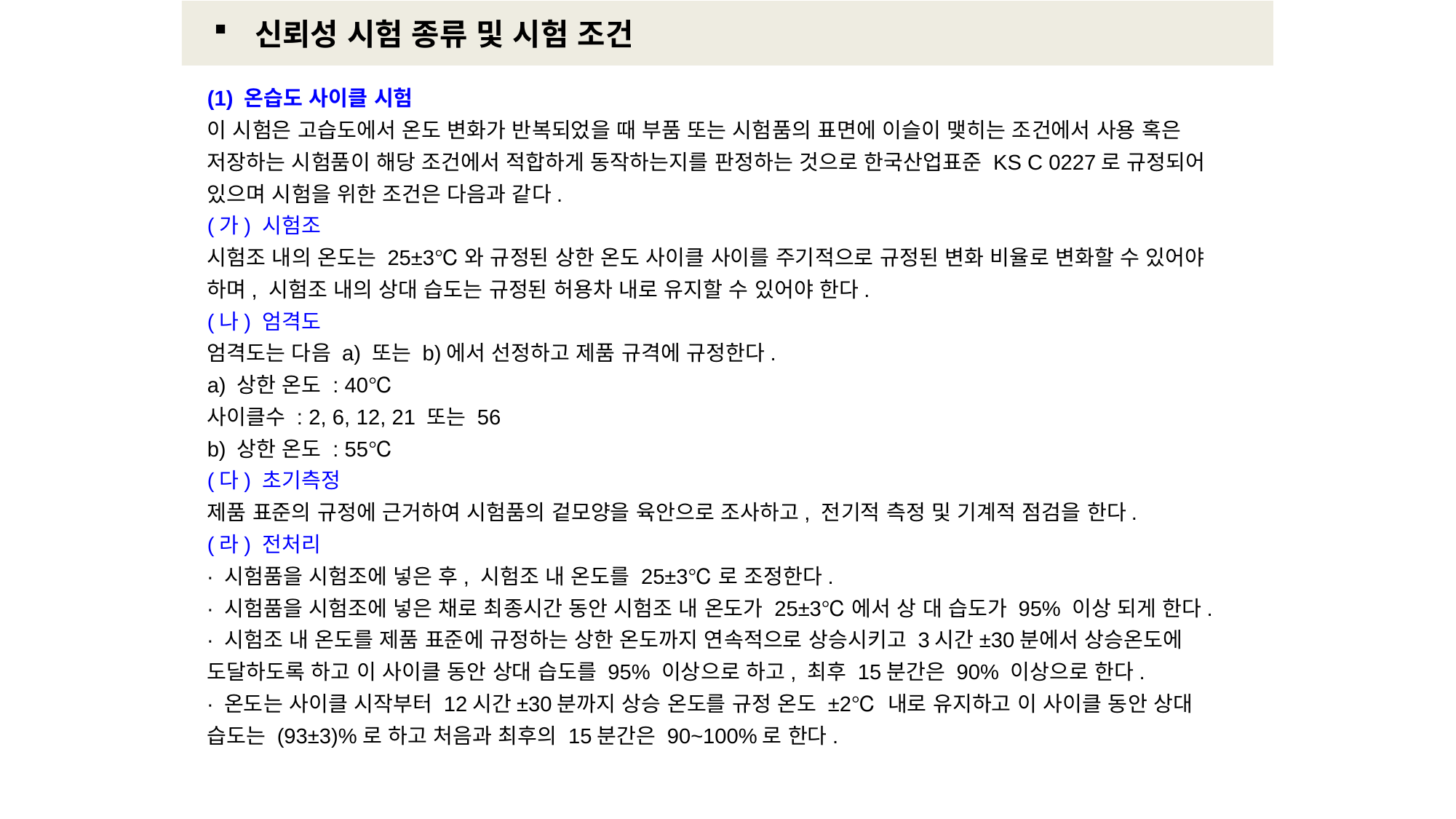

신뢰성 시험 종류 및 시험 조건

(1) 온습도 사이클 시험
이 시험은 고습도에서 온도 변화가 반복되었을 때 부품 또는 시험품의 표면에 이슬이 맺히는 조건에서 사용 혹은 저장하는 시험품이 해당 조건에서 적합하게 동작하는지를 판정하는 것으로 한국산업표준 KS C 0227로 규정되어 있으며 시험을 위한 조건은 다음과 같다.
(가) 시험조
시험조 내의 온도는 25±3℃와 규정된 상한 온도 사이클 사이를 주기적으로 규정된 변화 비율로 변화할 수 있어야 하며, 시험조 내의 상대 습도는 규정된 허용차 내로 유지할 수 있어야 한다.
(나) 엄격도
엄격도는 다음 a) 또는 b)에서 선정하고 제품 규격에 규정한다.
a) 상한 온도 : 40℃
사이클수 : 2, 6, 12, 21 또는 56
b) 상한 온도 : 55℃
(다) 초기측정
제품 표준의 규정에 근거하여 시험품의 겉모양을 육안으로 조사하고, 전기적 측정 및 기계적 점검을 한다.
(라) 전처리
∙ 시험품을 시험조에 넣은 후, 시험조 내 온도를 25±3℃로 조정한다.
∙ 시험품을 시험조에 넣은 채로 최종시간 동안 시험조 내 온도가 25±3℃에서 상 대 습도가 95% 이상 되게 한다.
∙ 시험조 내 온도를 제품 표준에 규정하는 상한 온도까지 연속적으로 상승시키고 3시간±30분에서 상승온도에 도달하도록 하고 이 사이클 동안 상대 습도를 95% 이상으로 하고, 최후 15분간은 90% 이상으로 한다.
∙ 온도는 사이클 시작부터 12시간±30분까지 상승 온도를 규정 온도 ±2℃ 내로 유지하고 이 사이클 동안 상대 습도는 (93±3)%로 하고 처음과 최후의 15분간은 90~100%로 한다.